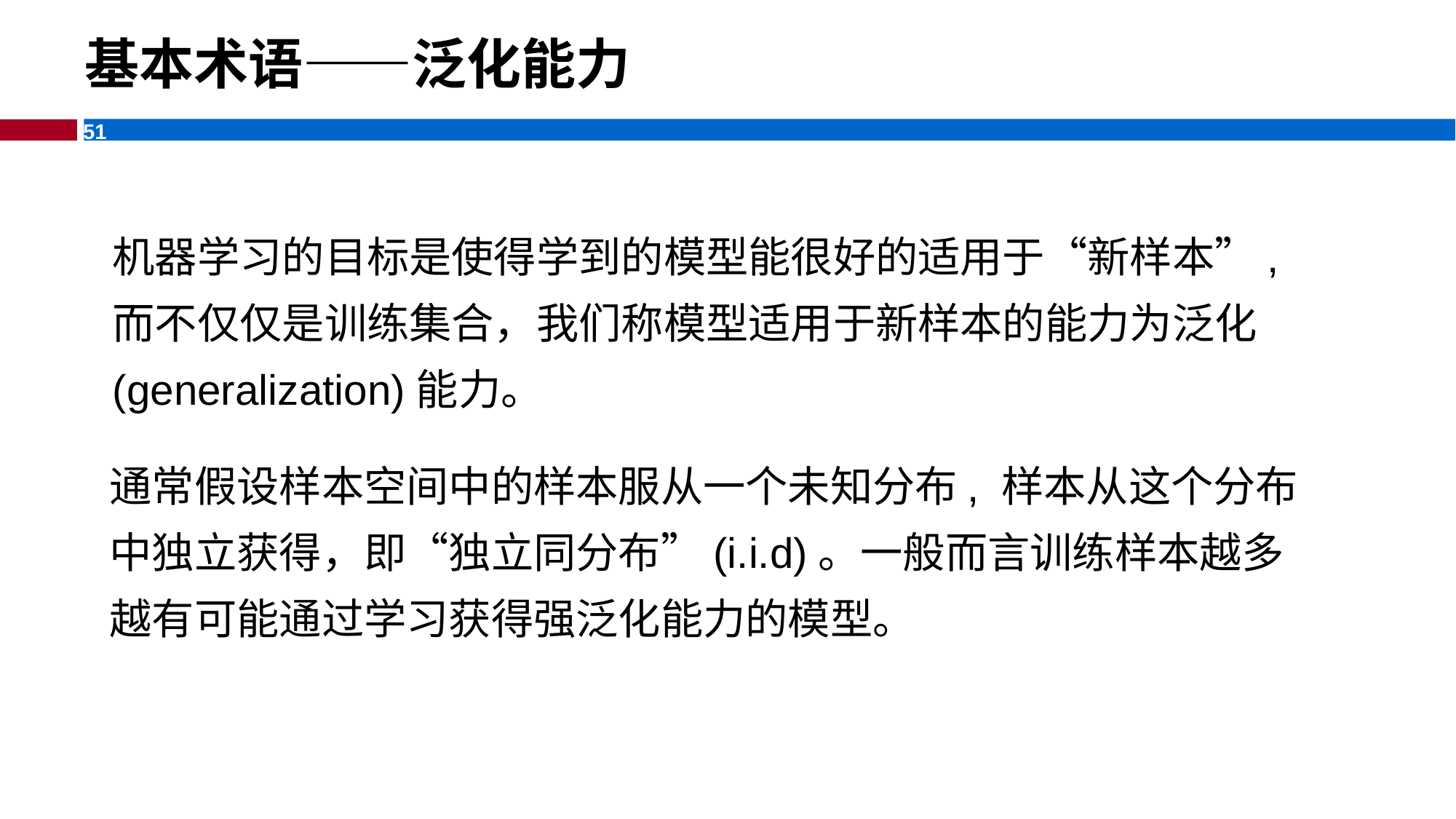

基本术语——泛化能力

机器学习的目标是使得学到的模型能很好的适用于“新样本”,而不仅仅是训练集合，我们称模型适用于新样本的能力为泛化(generalization)能力。

通常假设样本空间中的样本服从一个未知分布, 样本从这个分布中独立获得，即“独立同分布”(i.i.d)。一般而言训练样本越多越有可能通过学习获得强泛化能力的模型。